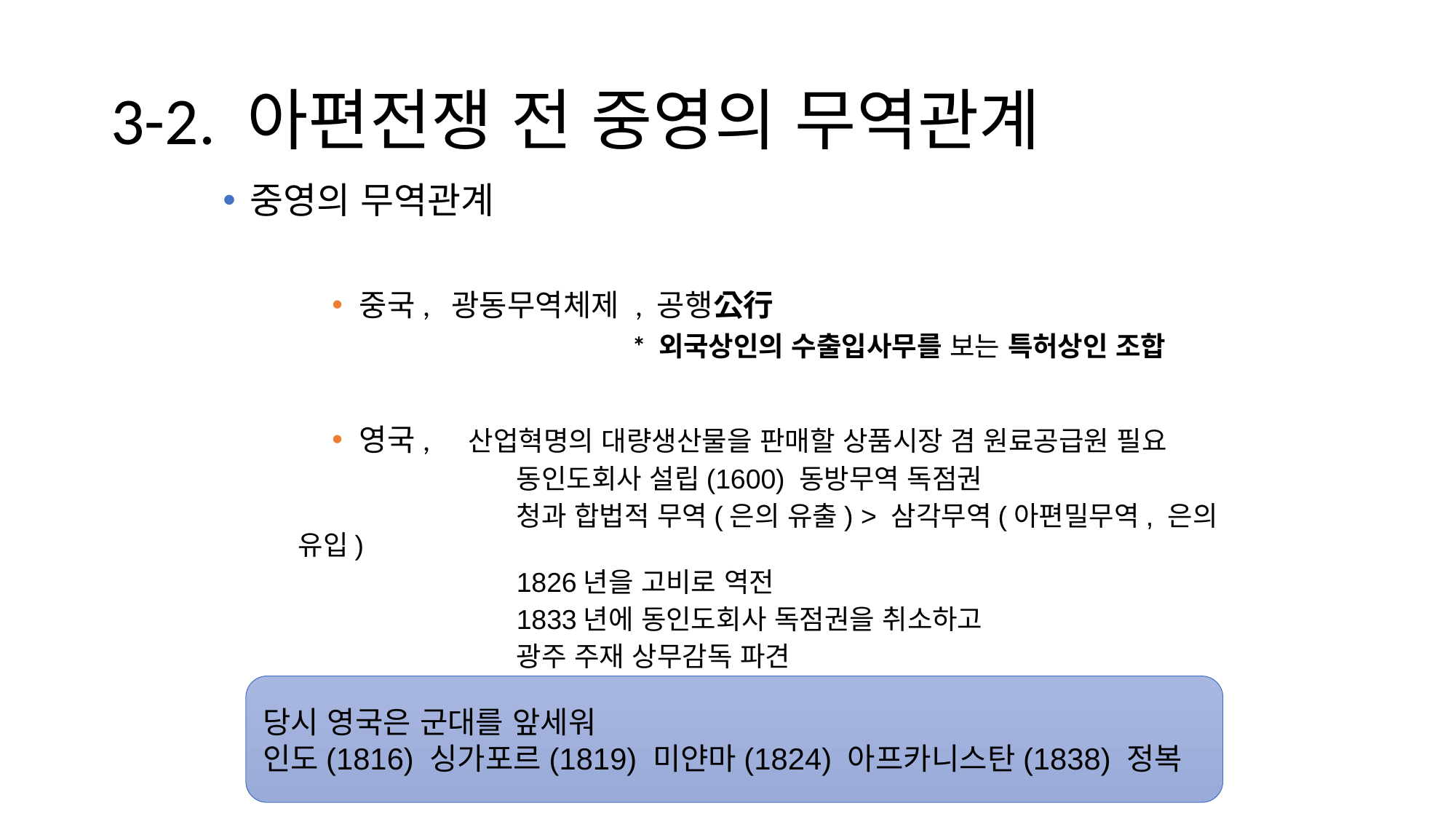

# 3-2. 아편전쟁 전 중영의 무역관계
중영의 무역관계

중국,  광동무역체제 , 공행公行
				* 외국상인의 수출입사무를 보는 특허상인 조합

영국,	산업혁명의 대량생산물을 판매할 상품시장 겸 원료공급원 필요
		동인도회사 설립(1600) 동방무역 독점권
		청과 합법적 무역(은의 유출) > 삼각무역(아편밀무역, 은의 유입)
		1826년을 고비로 역전
		1833년에 동인도회사 독점권을 취소하고
		광주 주재 상무감독 파견

당시 영국은 군대를 앞세워
인도(1816) 싱가포르(1819) 미얀마(1824) 아프카니스탄(1838) 정복